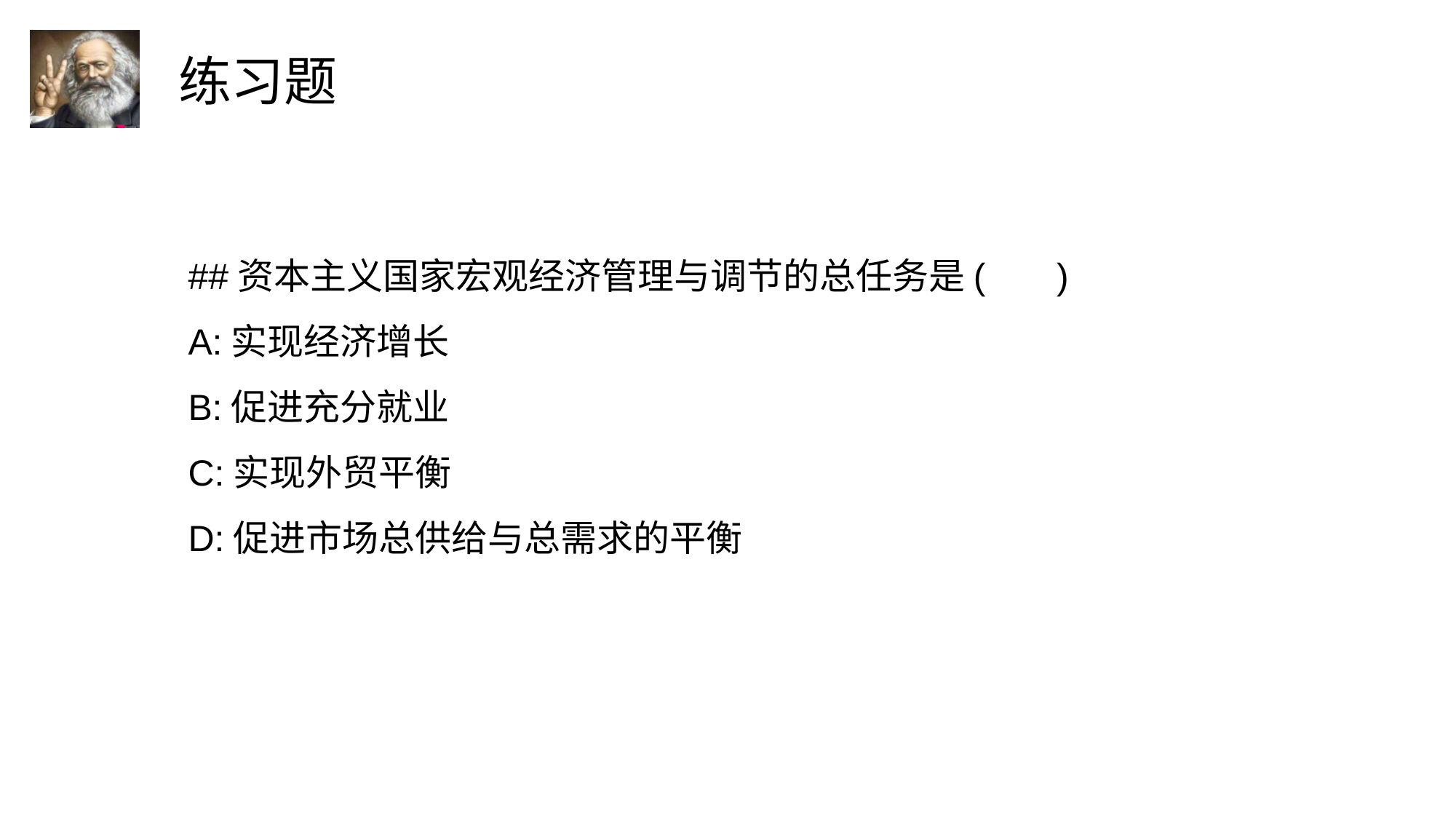

##资本主义国家宏观经济管理与调节的总任务是(       )
A:实现经济增长
B:促进充分就业
C:实现外贸平衡
D:促进市场总供给与总需求的平衡